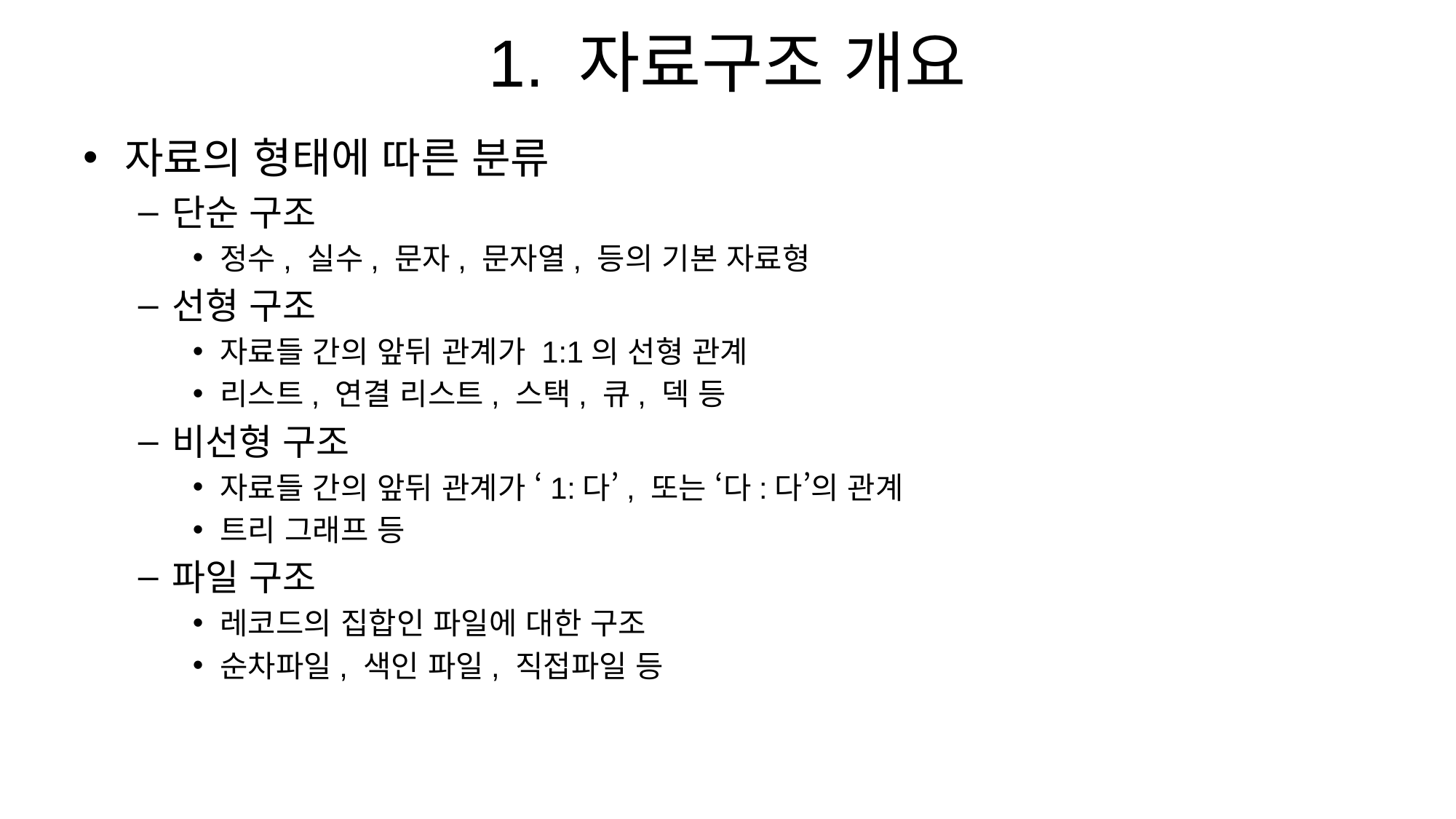

# 1. 자료구조 개요
자료의 형태에 따른 분류
단순 구조
정수, 실수, 문자, 문자열, 등의 기본 자료형
선형 구조
자료들 간의 앞뒤 관계가 1:1의 선형 관계
리스트, 연결 리스트, 스택, 큐, 덱 등
비선형 구조
자료들 간의 앞뒤 관계가 ‘1:다’, 또는 ‘다:다’의 관계
트리 그래프 등
파일 구조
레코드의 집합인 파일에 대한 구조
순차파일, 색인 파일, 직접파일 등